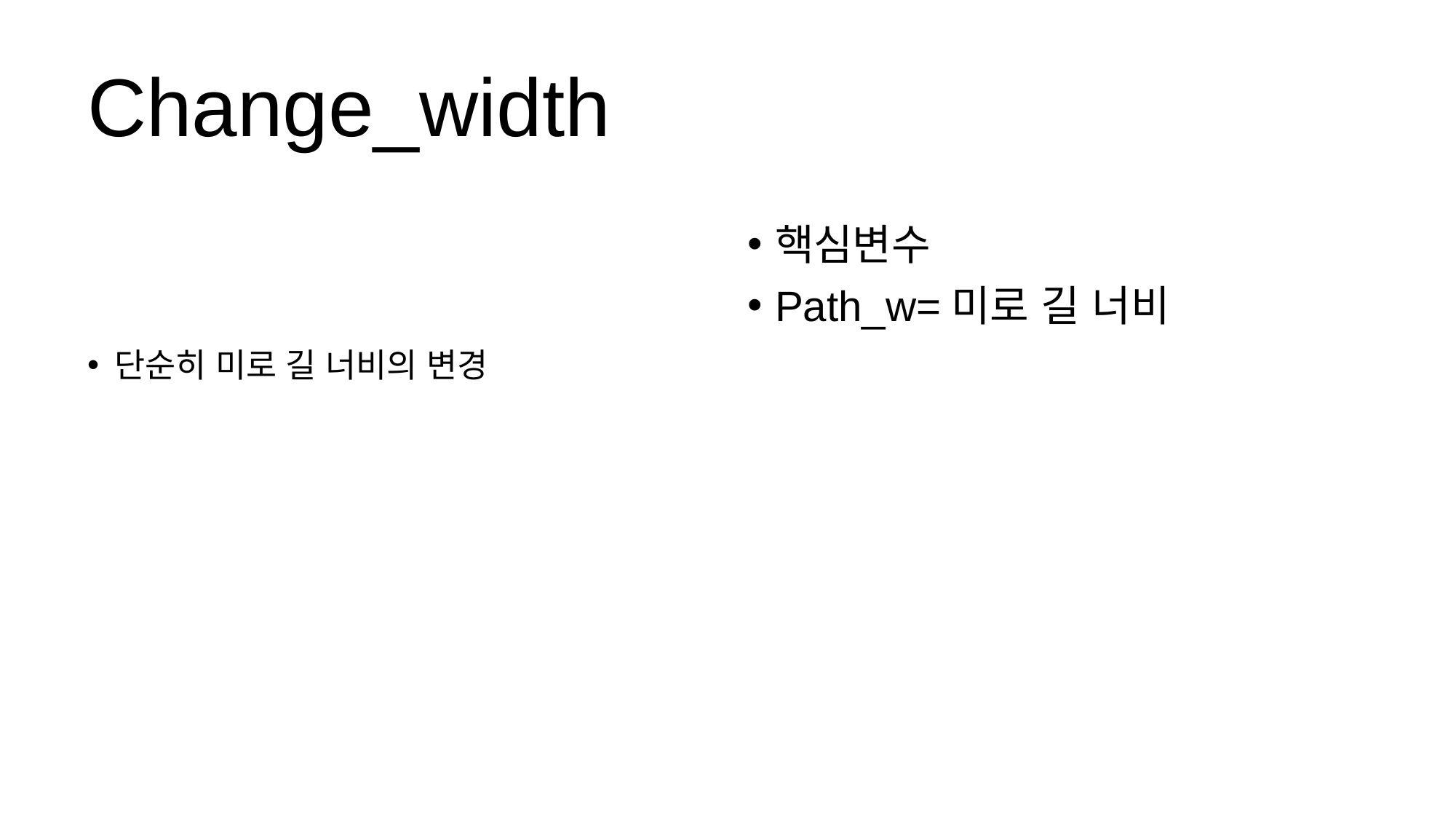

# Change_width
핵심변수
Path_w=미로 길 너비
단순히 미로 길 너비의 변경